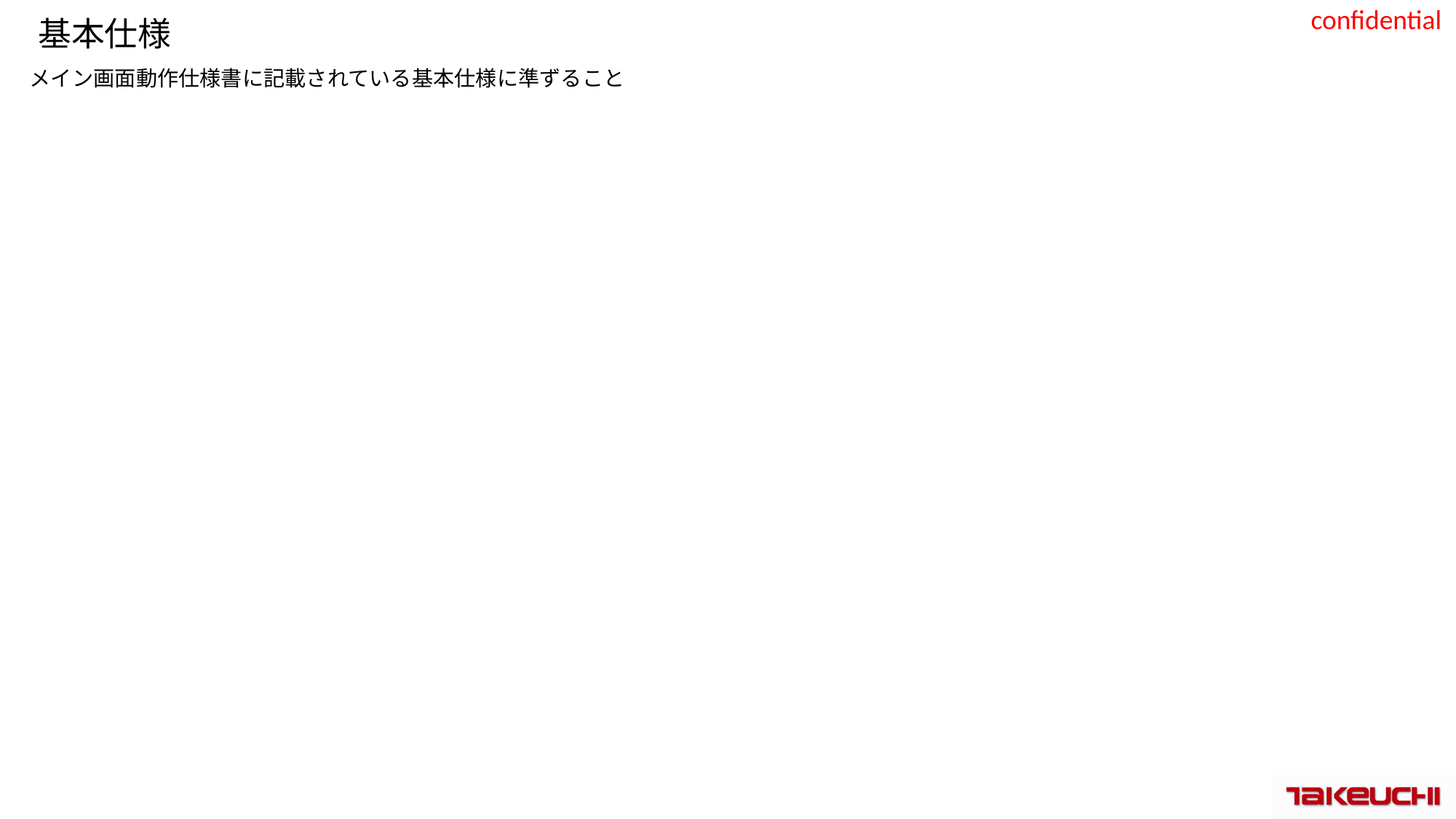

# 基本仕様
メイン画面動作仕様書に記載されている基本仕様に準ずること